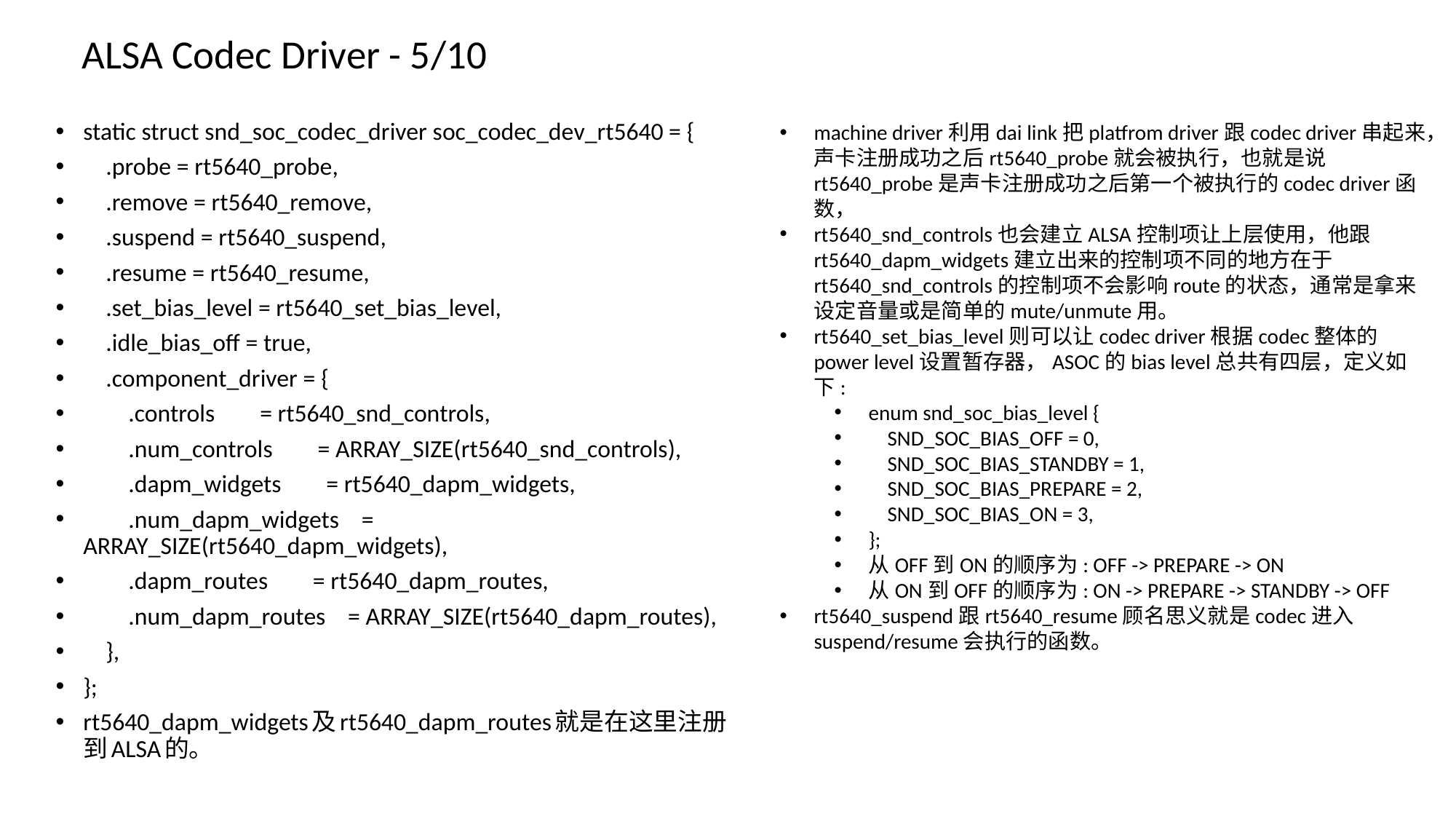

# ALSA Codec Driver - 5/10
static struct snd_soc_codec_driver soc_codec_dev_rt5640 = {
    .probe = rt5640_probe,
    .remove = rt5640_remove,
    .suspend = rt5640_suspend,
    .resume = rt5640_resume,
    .set_bias_level = rt5640_set_bias_level,
    .idle_bias_off = true,
    .component_driver = {
        .controls        = rt5640_snd_controls,
        .num_controls        = ARRAY_SIZE(rt5640_snd_controls),
        .dapm_widgets        = rt5640_dapm_widgets,
        .num_dapm_widgets    = ARRAY_SIZE(rt5640_dapm_widgets),
        .dapm_routes        = rt5640_dapm_routes,
        .num_dapm_routes    = ARRAY_SIZE(rt5640_dapm_routes),
    },
};
rt5640_dapm_widgets及rt5640_dapm_routes就是在这里注册到ALSA的。
machine driver利用dai link把platfrom driver跟codec driver串起来，声卡注册成功之后rt5640_probe就会被执行，也就是说rt5640_probe是声卡注册成功之后第一个被执行的codec driver函数，
rt5640_snd_controls也会建立ALSA控制项让上层使用，他跟rt5640_dapm_widgets建立出来的控制项不同的地方在于rt5640_snd_controls的控制项不会影响route的状态，通常是拿来设定音量或是简单的mute/unmute用。
rt5640_set_bias_level则可以让codec driver根据codec整体的power level设置暂存器，ASOC的bias level总共有四层，定义如下:
enum snd_soc_bias_level {
    SND_SOC_BIAS_OFF = 0,
    SND_SOC_BIAS_STANDBY = 1,
    SND_SOC_BIAS_PREPARE = 2,
    SND_SOC_BIAS_ON = 3,
};
从OFF到ON的顺序为: OFF -> PREPARE -> ON
从ON到OFF的顺序为: ON -> PREPARE -> STANDBY -> OFF
rt5640_suspend跟rt5640_resume顾名思义就是codec进入suspend/resume会执行的函数。